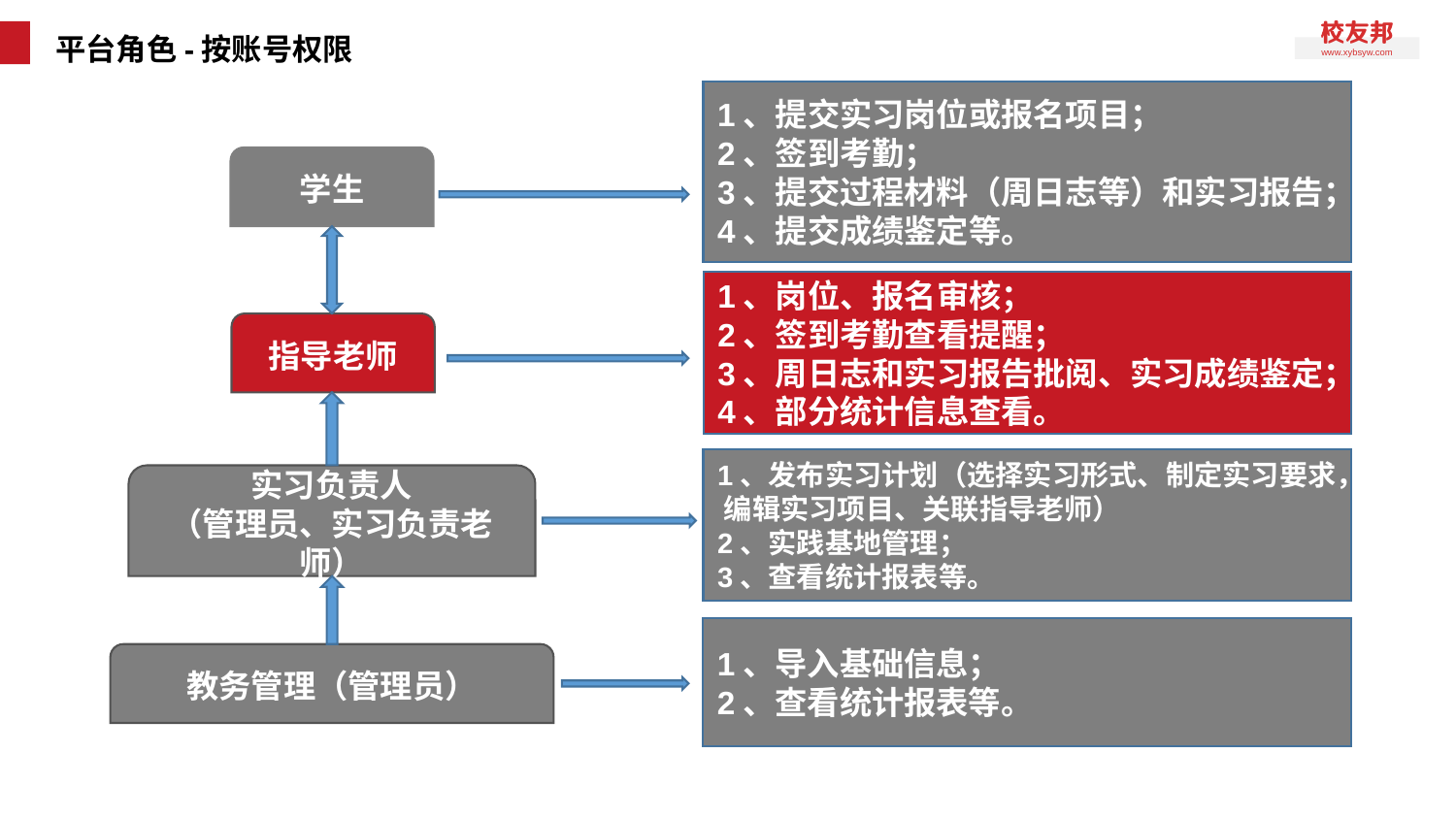

# 平台角色-按账号权限
1、提交实习岗位或报名项目；
2、签到考勤；
3、提交过程材料（周日志等）和实习报告；
4、提交成绩鉴定等。
学生

1、岗位、报名审核；
2、签到考勤查看提醒；
3、周日志和实习报告批阅、实习成绩鉴定；
4、部分统计信息查看。
指导老师

1、发布实习计划（选择实习形式、制定实习要求， 编辑实习项目、关联指导老师）
2、实践基地管理；
3、查看统计报表等。
实习负责人
（管理员、实习负责老师）

1、导入基础信息；
2、查看统计报表等。

教务管理（管理员）